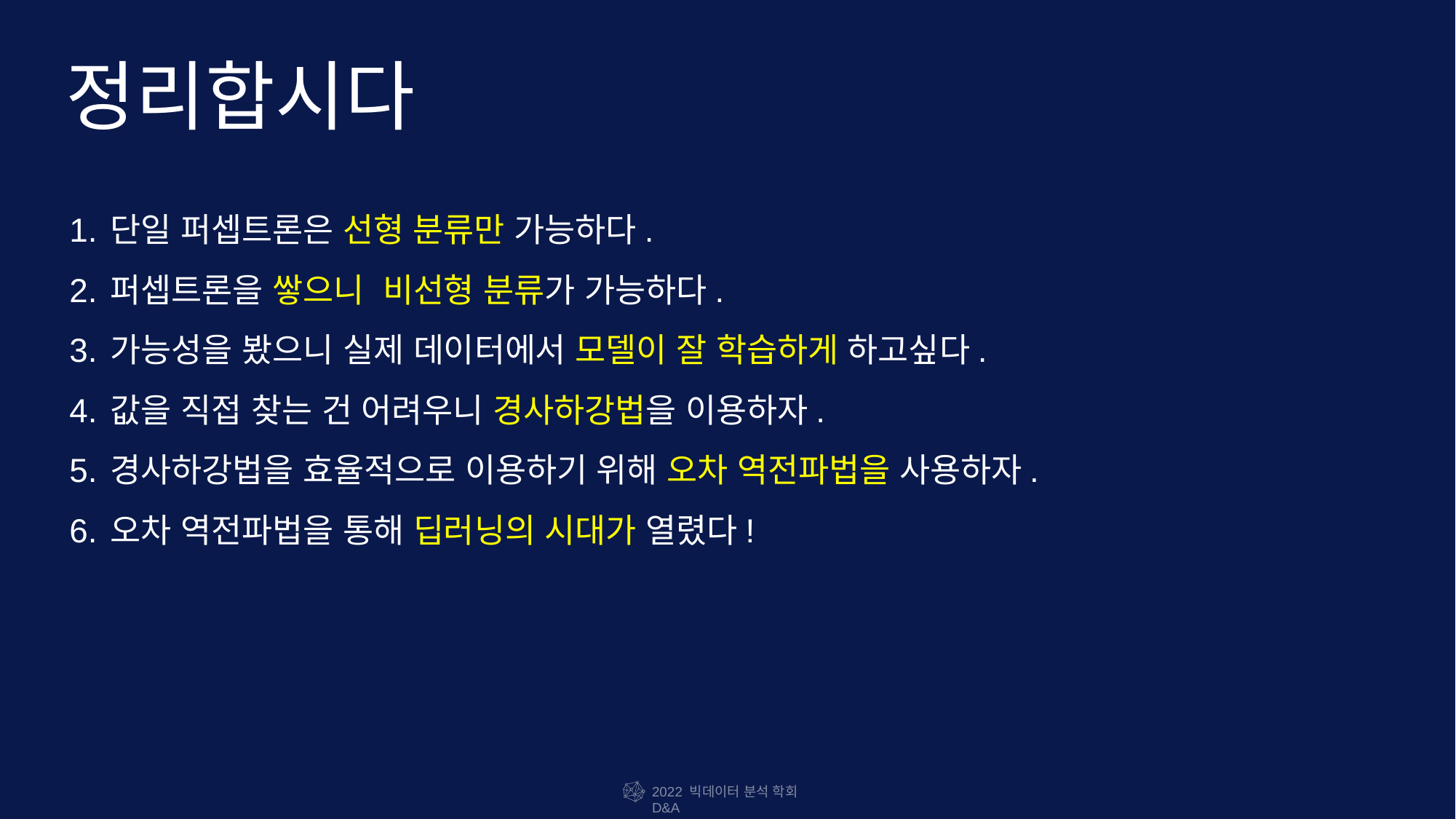

정리합시다
단일 퍼셉트론은 선형 분류만 가능하다.
퍼셉트론을 쌓으니  비선형 분류가 가능하다.
가능성을 봤으니 실제 데이터에서 모델이 잘 학습하게 하고싶다.
값을 직접 찾는 건 어려우니 경사하강법을 이용하자.
경사하강법을 효율적으로 이용하기 위해 오차 역전파법을 사용하자.
오차 역전파법을 통해 딥러닝의 시대가 열렸다!

2022 빅데이터 분석 학회 D&A